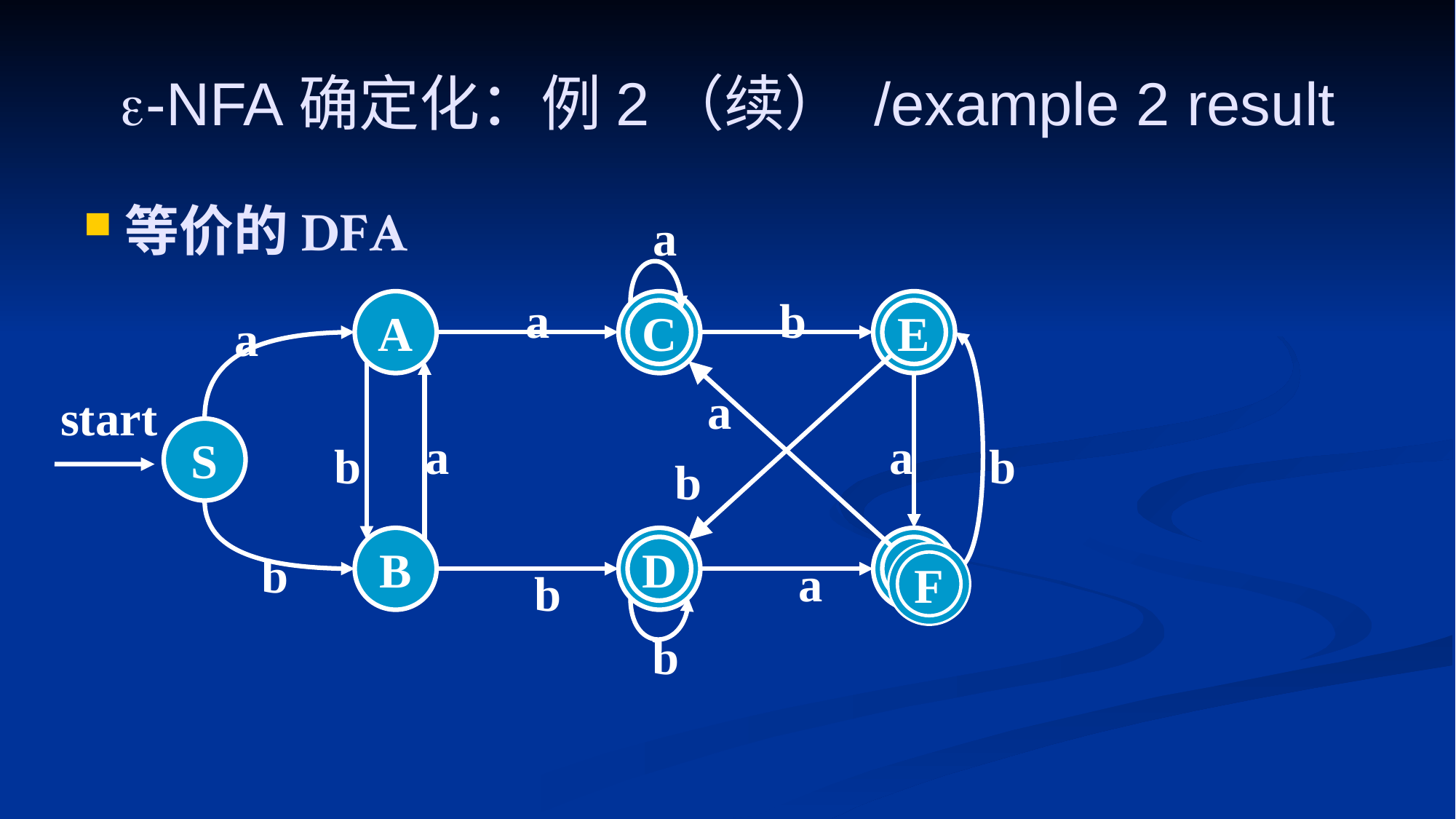

# ε-NFA确定化：例2（续） /example 2 result
等价的DFA
a
a
b
A

C

E
a
S
a
a
b
b
B

D

F
b
a
b
b
a
start
b

F
93